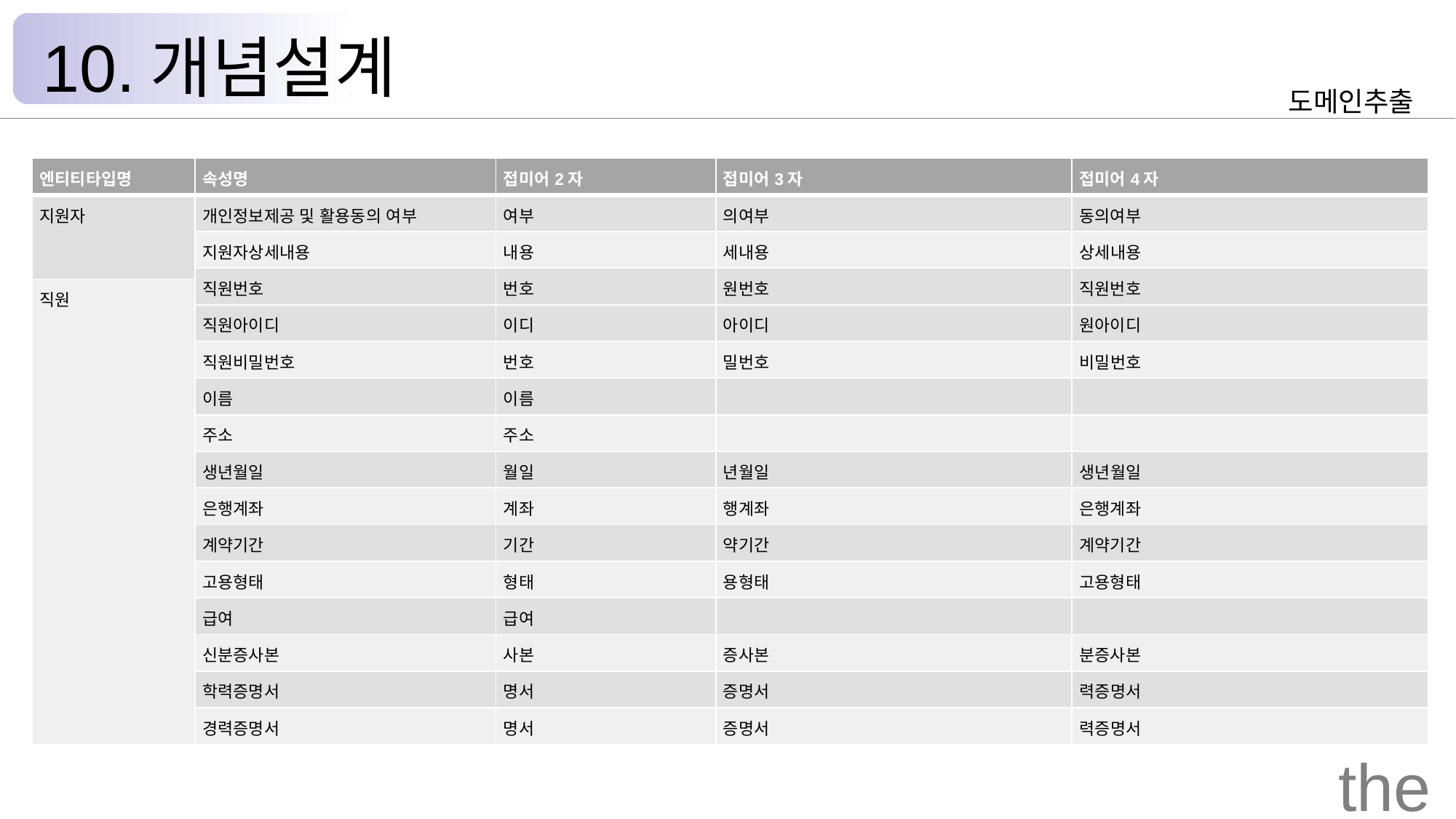

10.개념설계

도메인추출
| 엔티티타입명 | 속성명 | 접미어2자 | 접미어3자 | 접미어4자 |
| --- | --- | --- | --- | --- |
| 지원자 | 개인정보제공 및 활용동의 여부 | 여부 | 의여부 | 동의여부 |
|  | 지원자상세내용 | 내용 | 세내용 | 상세내용 |
|  | 직원번호 | 번호 | 원번호 | 직원번호 |
| 직원 |  |  |  |  |
|  | 직원아이디 | 이디 | 아이디 | 원아이디 |
|  | 직원비밀번호 | 번호 | 밀번호 | 비밀번호 |
|  | 이름 | 이름 |  |  |
|  | 주소 | 주소 |  |  |
|  | 생년월일 | 월일 | 년월일 | 생년월일 |
|  | 은행계좌 | 계좌 | 행계좌 | 은행계좌 |
|  | 계약기간 | 기간 | 약기간 | 계약기간 |
|  | 고용형태 | 형태 | 용형태 | 고용형태 |
|  | 급여 | 급여 |  |  |
|  | 신분증사본 | 사본 | 증사본 | 분증사본 |
|  | 학력증명서 | 명서 | 증명서 | 력증명서 |
|  | 경력증명서 | 명서 | 증명서 | 력증명서 |
the Palace